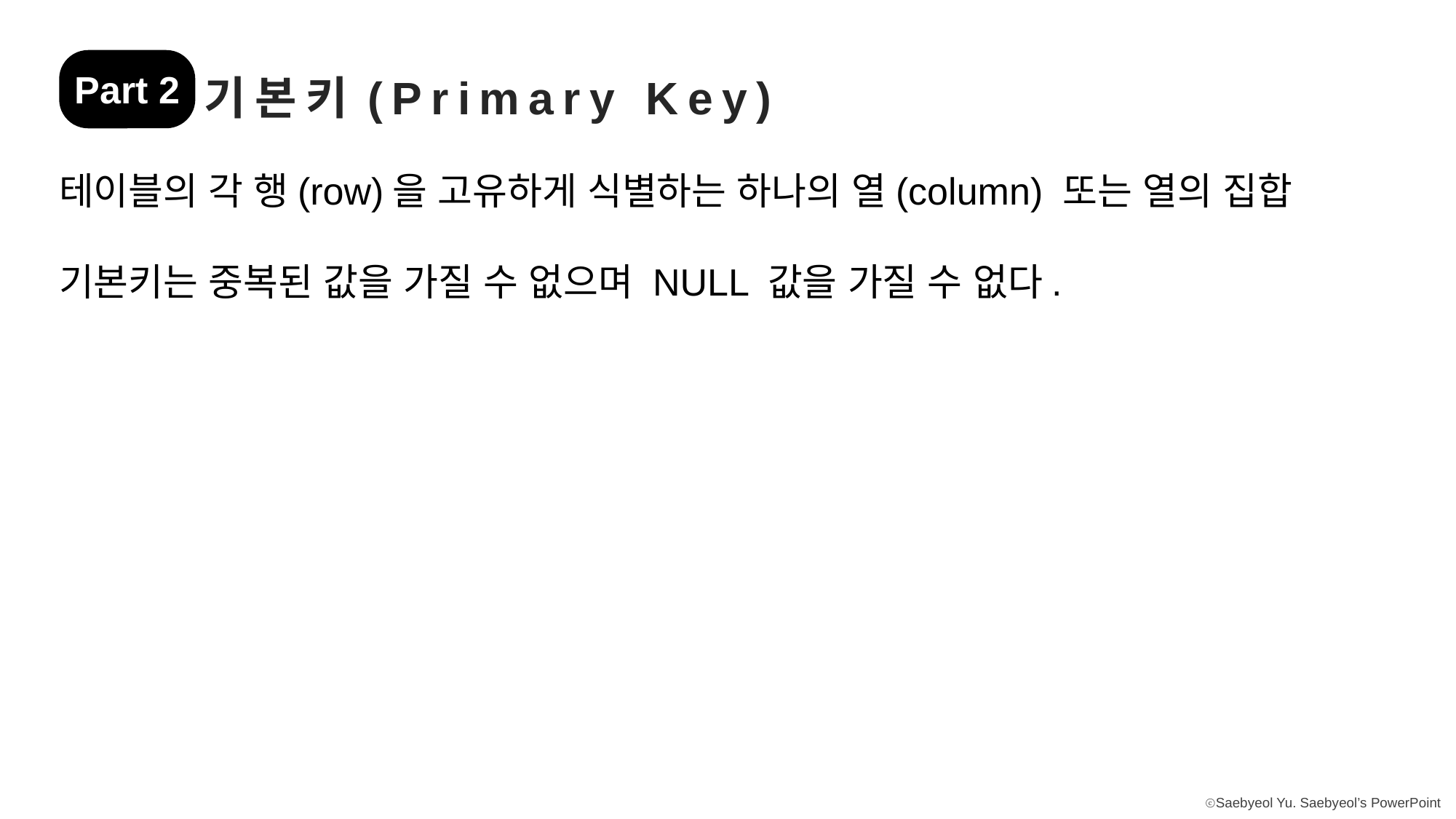

Part 2
기본키(Primary Key)
테이블의 각 행(row)을 고유하게 식별하는 하나의 열(column) 또는 열의 집합

기본키는 중복된 값을 가질 수 없으며 NULL 값을 가질 수 없다.